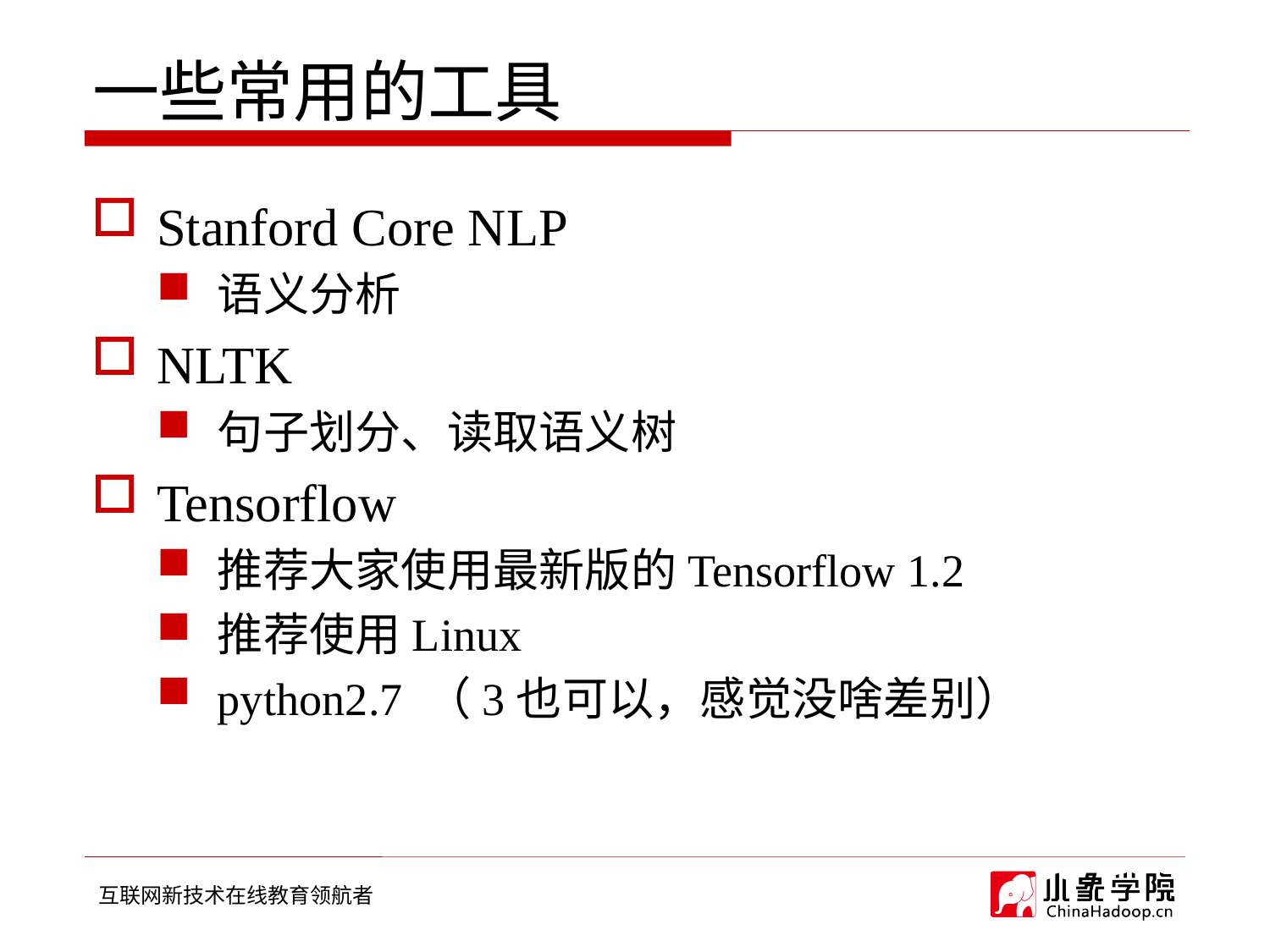

# 一些常用的工具
Stanford Core NLP
语义分析
NLTK
句子划分、读取语义树
Tensorflow
推荐大家使用最新版的Tensorflow 1.2
推荐使用Linux
python2.7 （3也可以，感觉没啥差别）